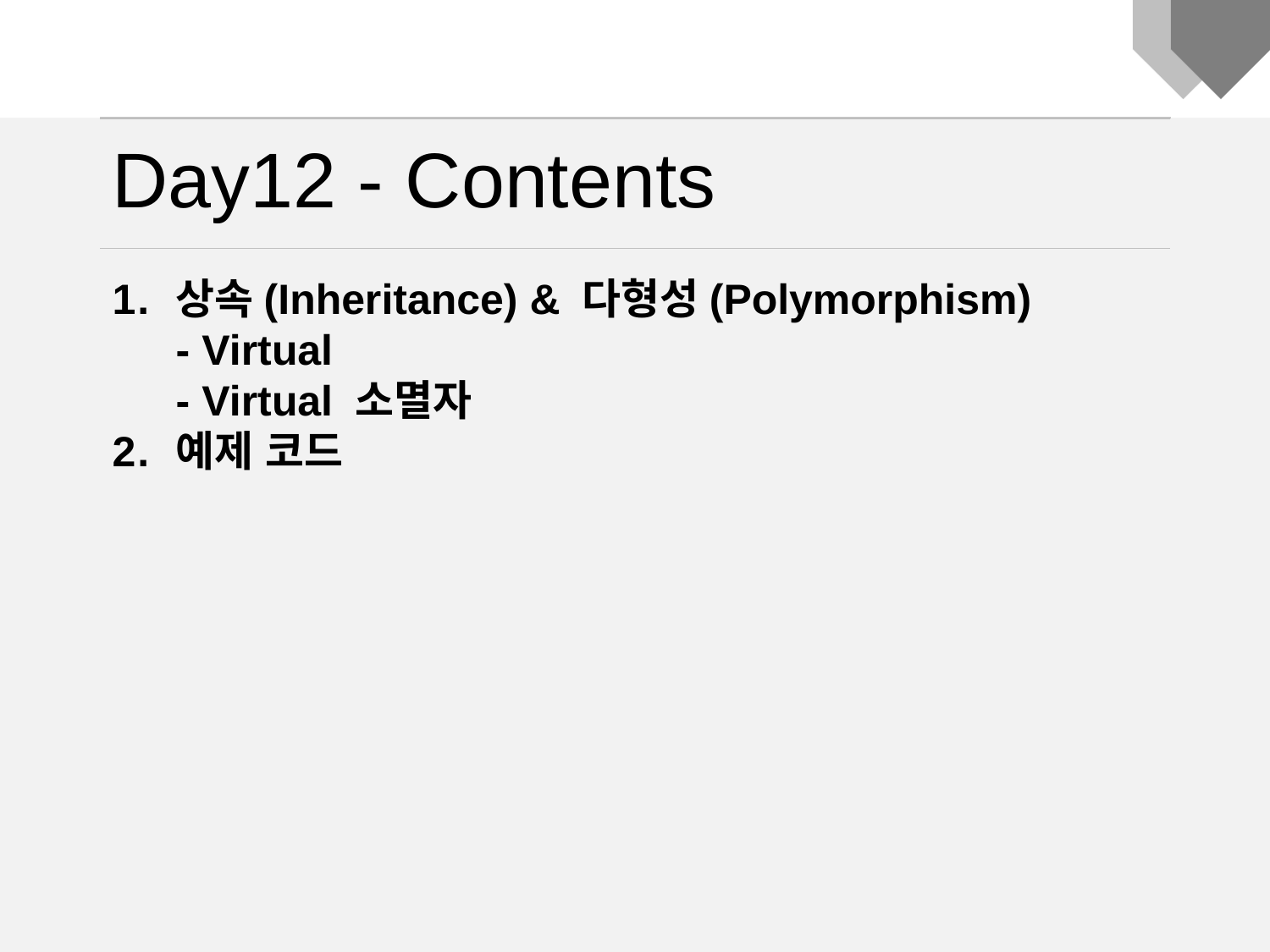

Day12 - Contents
상속(Inheritance) & 다형성(Polymorphism)
- Virtual
- Virtual 소멸자
예제 코드